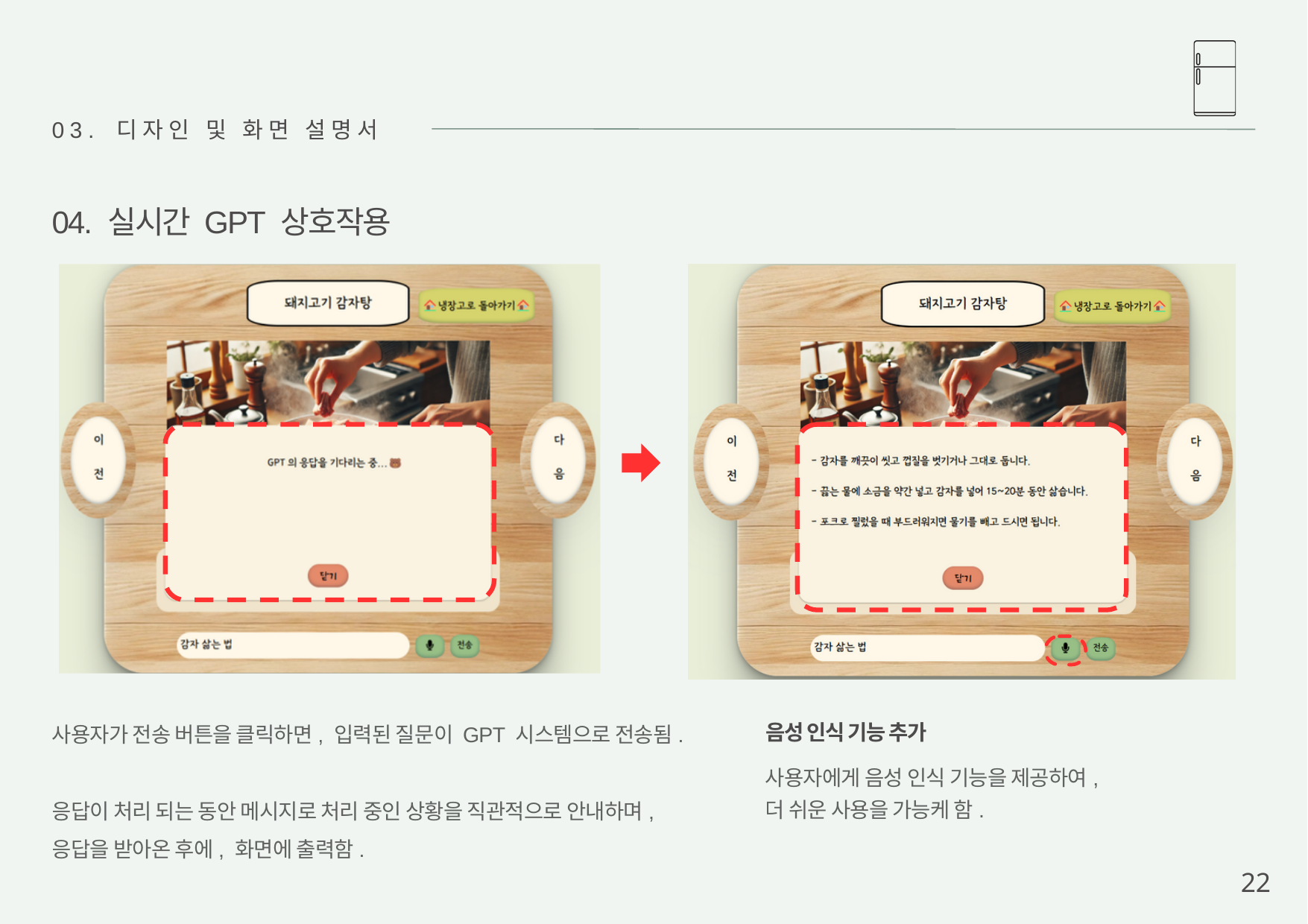

03. 디자인 및 화면 설명서

04. 실시간 GPT 상호작용

사용자가 전송 버튼을 클릭하면, 입력된 질문이 GPT 시스템으로 전송됨.

응답이 처리 되는 동안 메시지로 처리 중인 상황을 직관적으로 안내하며,
응답을 받아온 후에, 화면에 출력함.

음성 인식 기능 추가

사용자에게 음성 인식 기능을 제공하여,
더 쉬운 사용을 가능케 함.
22